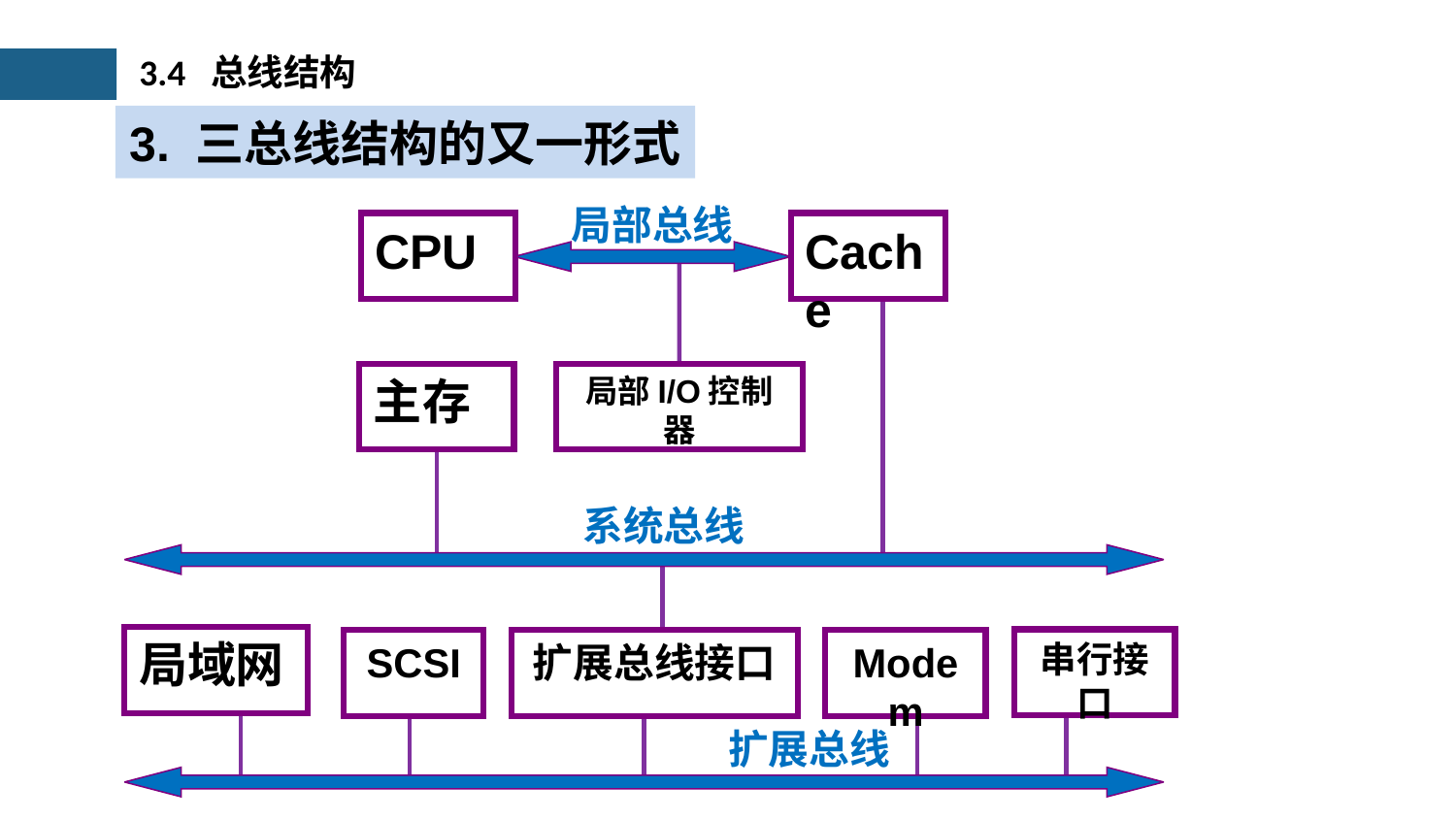

3.4  总线结构
3. 三总线结构的又一形式
局部总线

CPU
Cache
局部I/O控制器
主存
系统总线

局域网
串行接口
SCSI
扩展总线接口
Modem
扩展总线